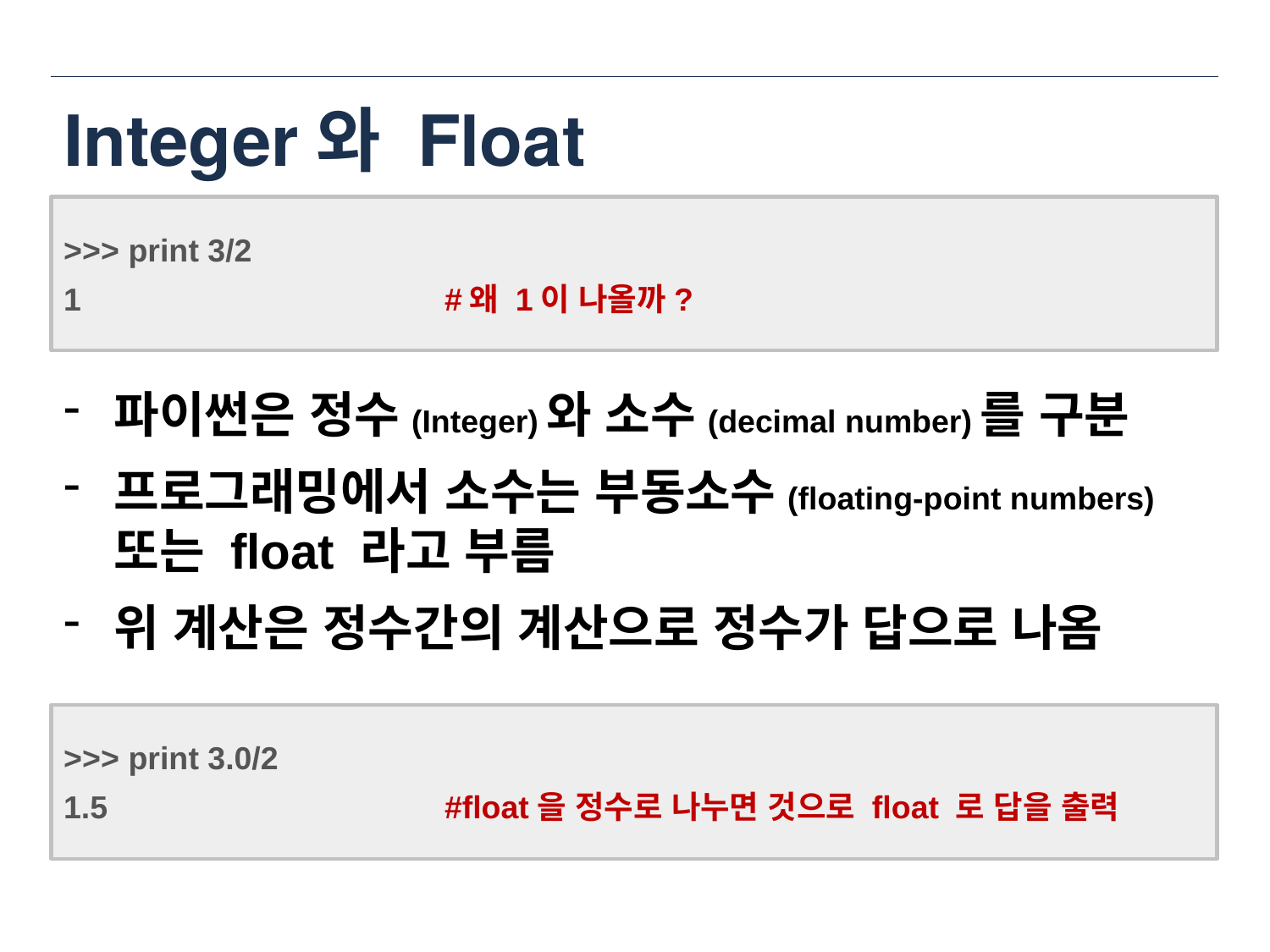

# Integer와 Float
>>> print 3/2
1			#왜 1이 나올까?
파이썬은 정수(Integer)와 소수(decimal number)를 구분
프로그래밍에서 소수는 부동소수(floating-point numbers)
또는 float 라고 부름
위 계산은 정수간의 계산으로 정수가 답으로 나옴
>>> print 3.0/2
1.5			#float을 정수로 나누면 것으로 float 로 답을 출력